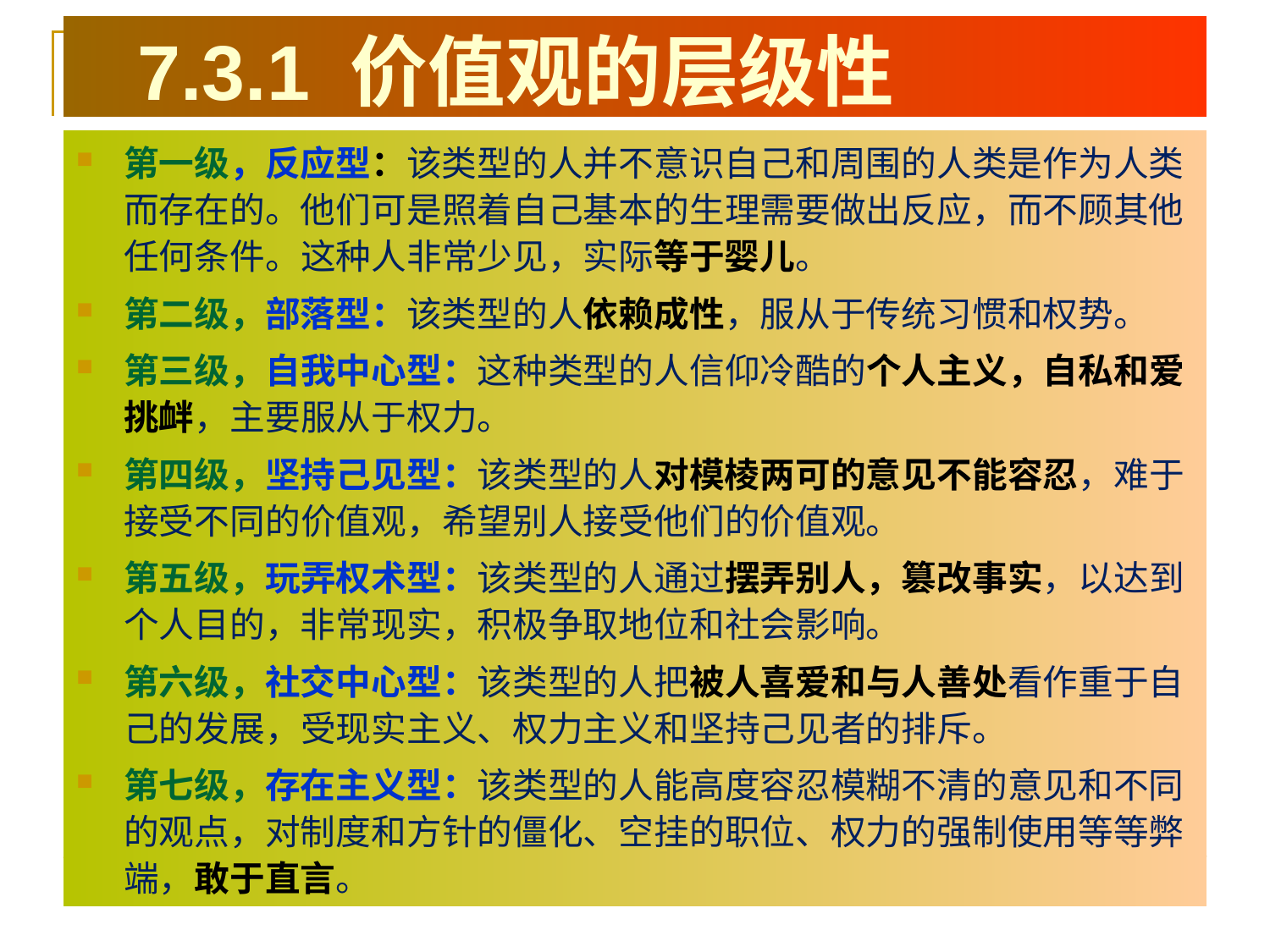

# 7.3.1 价值观的层级性
第一级，反应型：该类型的人并不意识自己和周围的人类是作为人类而存在的。他们可是照着自己基本的生理需要做出反应，而不顾其他任何条件。这种人非常少见，实际等于婴儿。
第二级，部落型：该类型的人依赖成性，服从于传统习惯和权势。
第三级，自我中心型：这种类型的人信仰冷酷的个人主义，自私和爱挑衅，主要服从于权力。
第四级，坚持己见型：该类型的人对模棱两可的意见不能容忍，难于接受不同的价值观，希望别人接受他们的价值观。
第五级，玩弄权术型：该类型的人通过摆弄别人，篡改事实，以达到个人目的，非常现实，积极争取地位和社会影响。
第六级，社交中心型：该类型的人把被人喜爱和与人善处看作重于自己的发展，受现实主义、权力主义和坚持己见者的排斥。
第七级，存在主义型：该类型的人能高度容忍模糊不清的意见和不同的观点，对制度和方针的僵化、空挂的职位、权力的强制使用等等弊端，敢于直言。
20